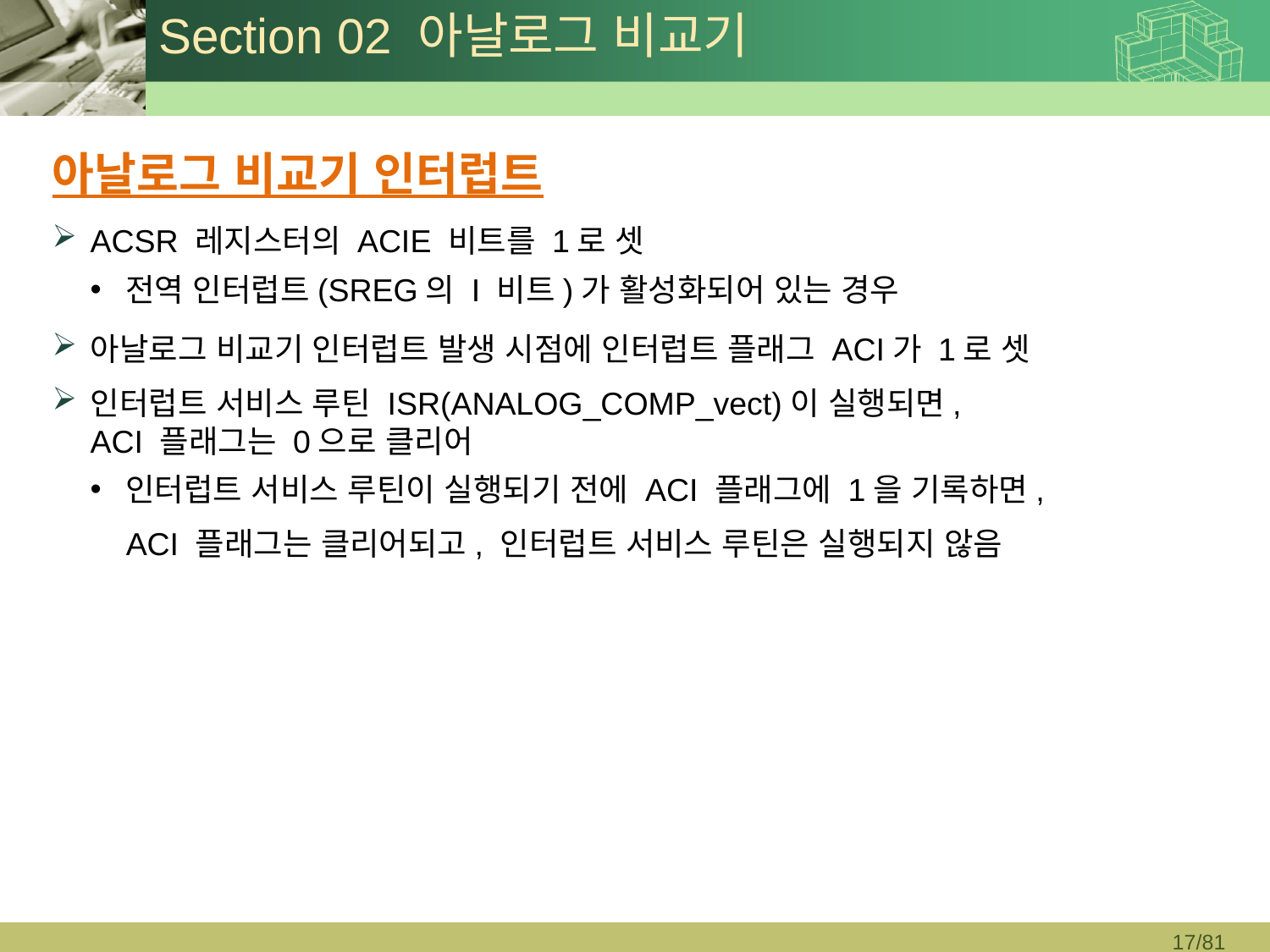

# Section 02 아날로그 비교기
아날로그 비교기 인터럽트
ACSR 레지스터의 ACIE 비트를 1로 셋
전역 인터럽트(SREG의 I 비트)가 활성화되어 있는 경우
아날로그 비교기 인터럽트 발생 시점에 인터럽트 플래그 ACI가 1로 셋
인터럽트 서비스 루틴 ISR(ANALOG_COMP_vect)이 실행되면,
ACI 플래그는 0으로 클리어
인터럽트 서비스 루틴이 실행되기 전에 ACI 플래그에 1을 기록하면,
    ACI 플래그는 클리어되고, 인터럽트 서비스 루틴은 실행되지 않음